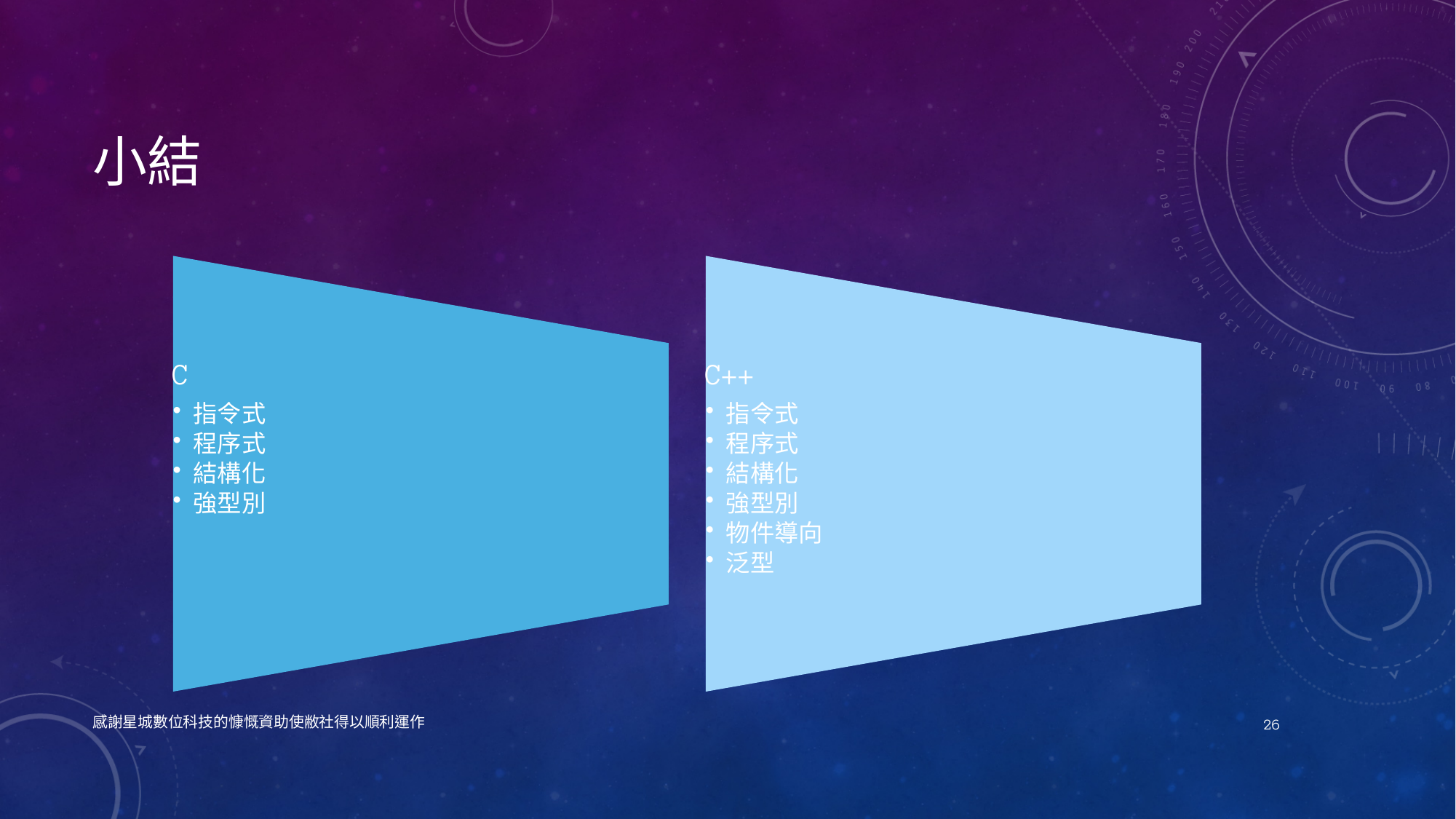

# 小結
C
指令式
程序式
結構化
強型別
C++
指令式
程序式
結構化
強型別
物件導向
泛型
感謝星城數位科技的慷慨資助使敝社得以順利運作
26